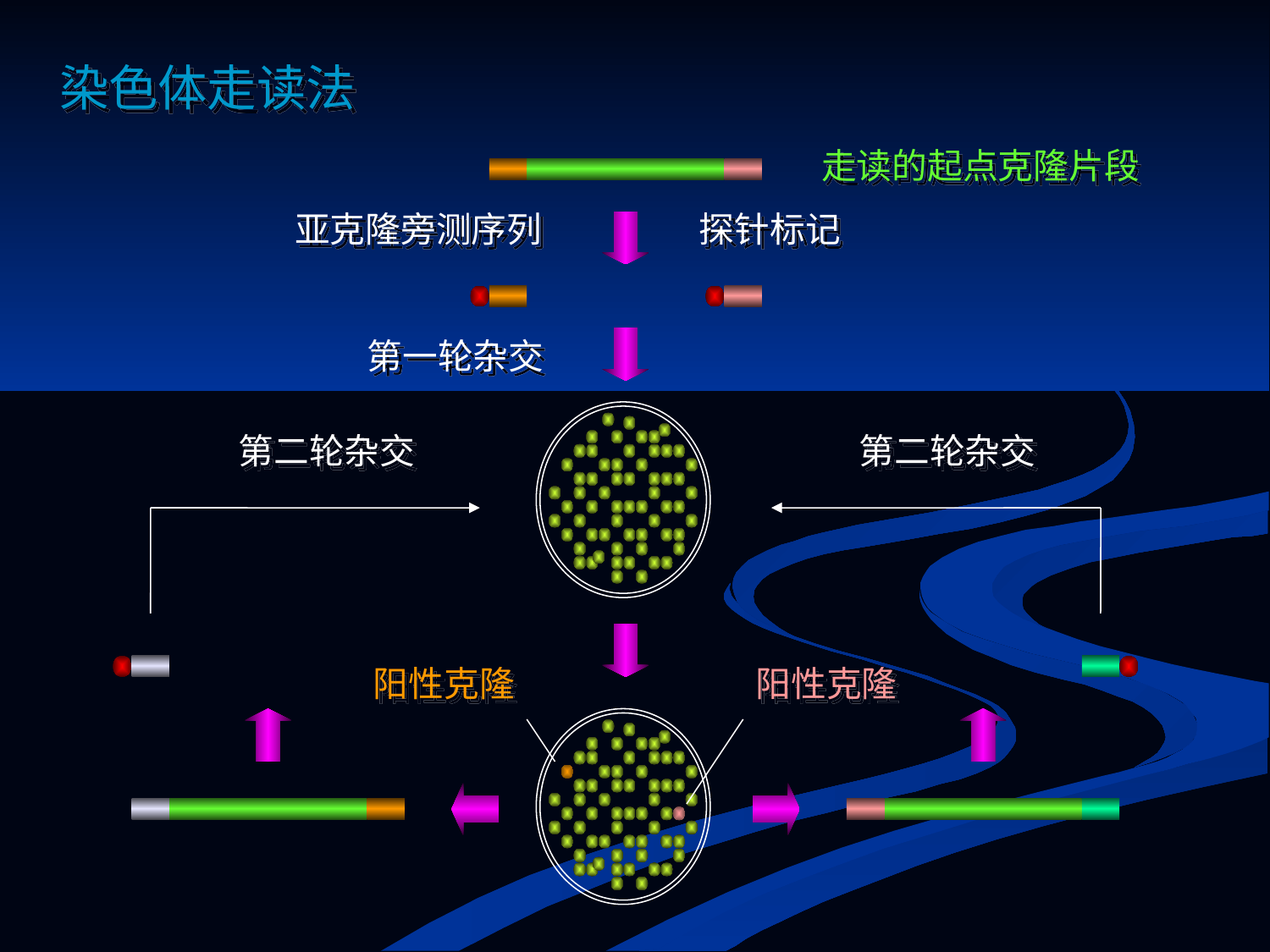

染色体走读法
走读的起点克隆片段

亚克隆旁测序列
探针标记

第一轮杂交

第二轮杂交

第二轮杂交

阳性克隆
阳性克隆